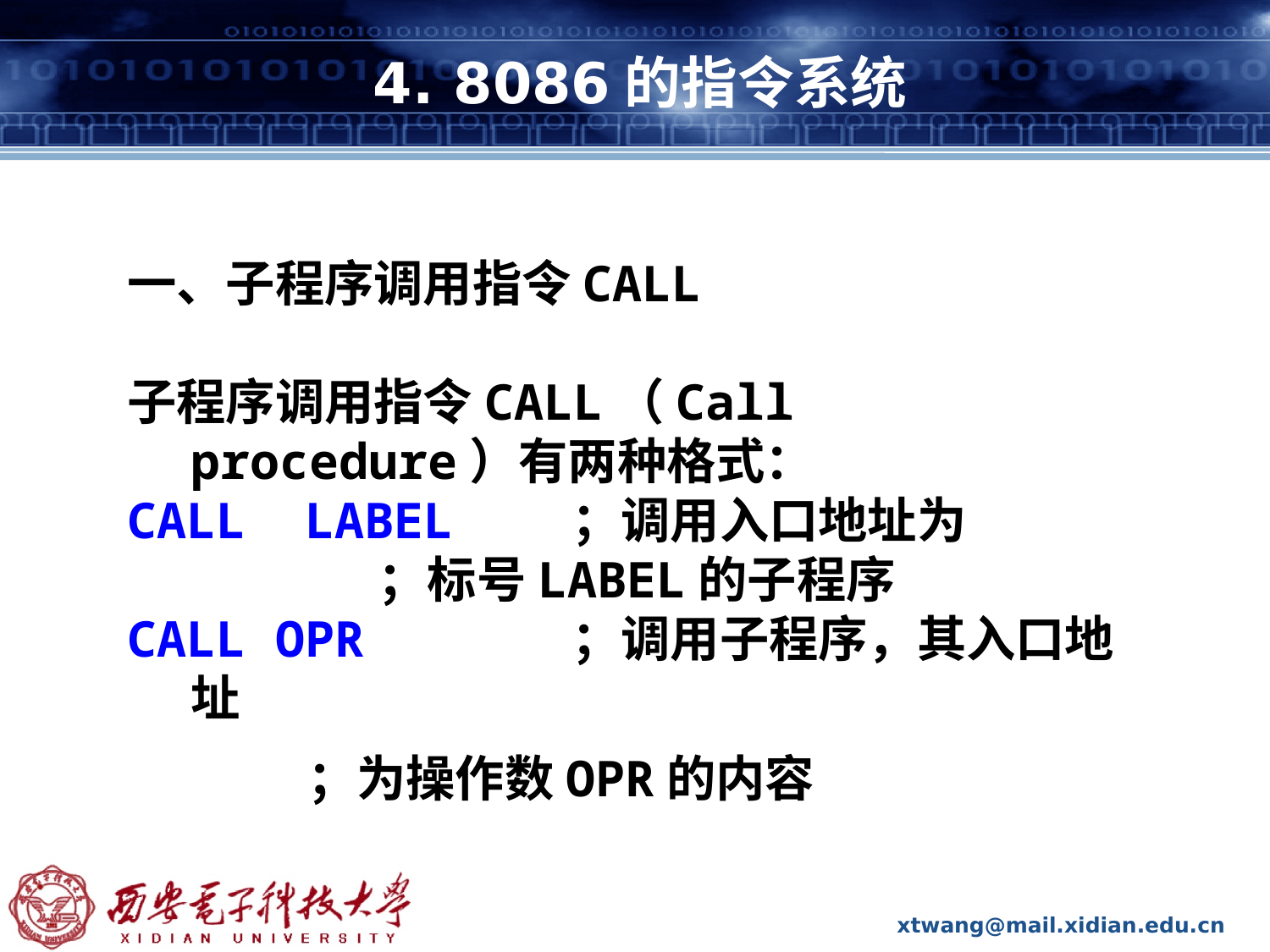

# 4. 8086的指令系统
一、子程序调用指令CALL

子程序调用指令CALL（Call procedure）有两种格式：
CALL  LABEL	；调用入口地址为
          ；标号LABEL的子程序
CALL OPR		；调用子程序，其入口地址
               ；为操作数OPR的内容